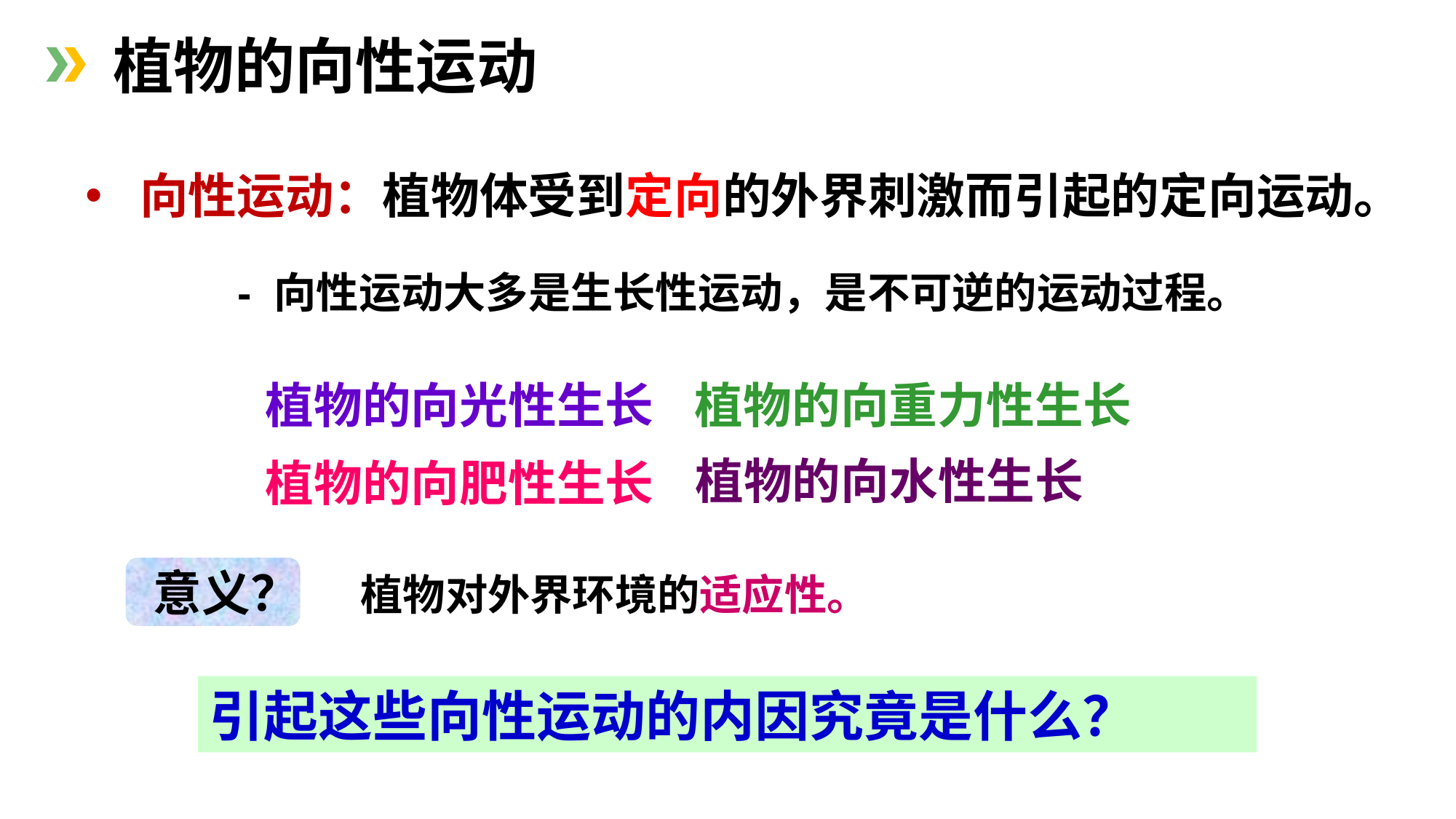

植物的向性运动
向性运动：植物体受到定向的外界刺激而引起的定向运动。
- 向性运动大多是生长性运动，是不可逆的运动过程。
植物的向光性生长
植物的向重力性生长
植物的向水性生长
植物的向肥性生长
意义？

植物对外界环境的适应性。
引起这些向性运动的内因究竟是什么？